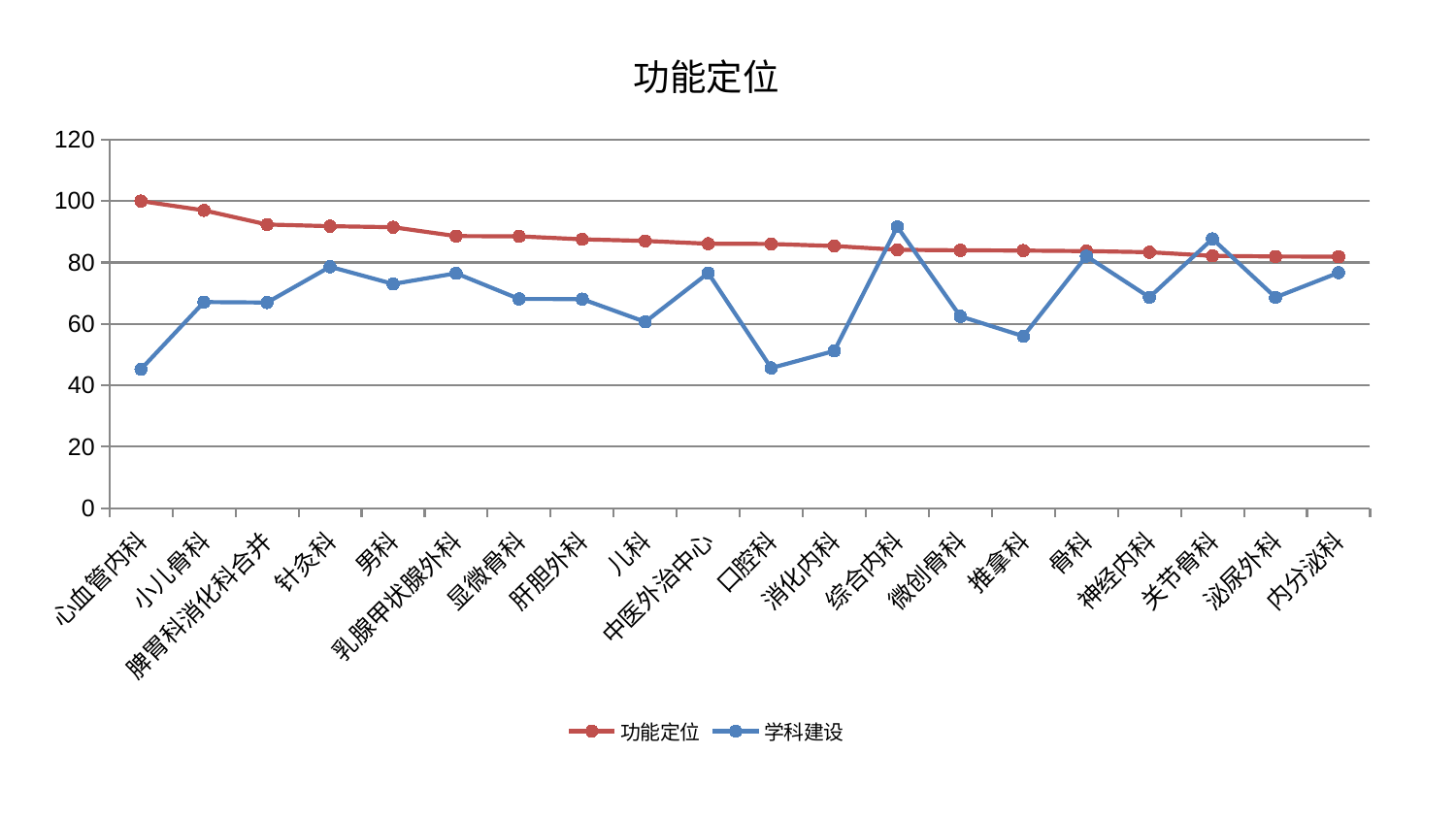

### Chart: 功能定位

| Category | 功能定位 | 学科建设 |
|---|---|---|
| 心血管内科 | 100.0 | 45.284243792529196 |
| 小儿骨科 | 96.97671237732213 | 67.14024085849859 |
| 脾胃科消化科合并 | 92.3746306906389 | 66.9837727845921 |
| 针灸科 | 91.82099518942248 | 78.62694731556567 |
| 男科 | 91.49262995513661 | 73.02703682953268 |
| 乳腺甲状腺外科 | 88.5971818128245 | 76.49817234708702 |
| 显微骨科 | 88.52034022486365 | 68.14479868972332 |
| 肝胆外科 | 87.5550829191276 | 68.09551857735364 |
| 儿科 | 87.03581503214872 | 60.684002987536076 |
| 中医外治中心 | 86.11568151351592 | 76.57862940862998 |
| 口腔科 | 86.0533164874183 | 45.66915413979657 |
| 消化内科 | 85.3784250667553 | 51.21809879980146 |
| 综合内科 | 84.1361398185474 | 91.63290281785682 |
| 微创骨科 | 83.96978436406168 | 62.494833144272775 |
| 推拿科 | 83.88363437525817 | 56.0143584968443 |
| 骨科 | 83.708894970494 | 82.07437946750092 |
| 神经内科 | 83.35626195216173 | 68.68424552554288 |
| 关节骨科 | 82.16041174376431 | 87.70627095984399 |
| 泌尿外科 | 81.96522307316519 | 68.65559317111087 |
| 内分泌科 | 81.90324448462874 | 76.6823035635177 |
230